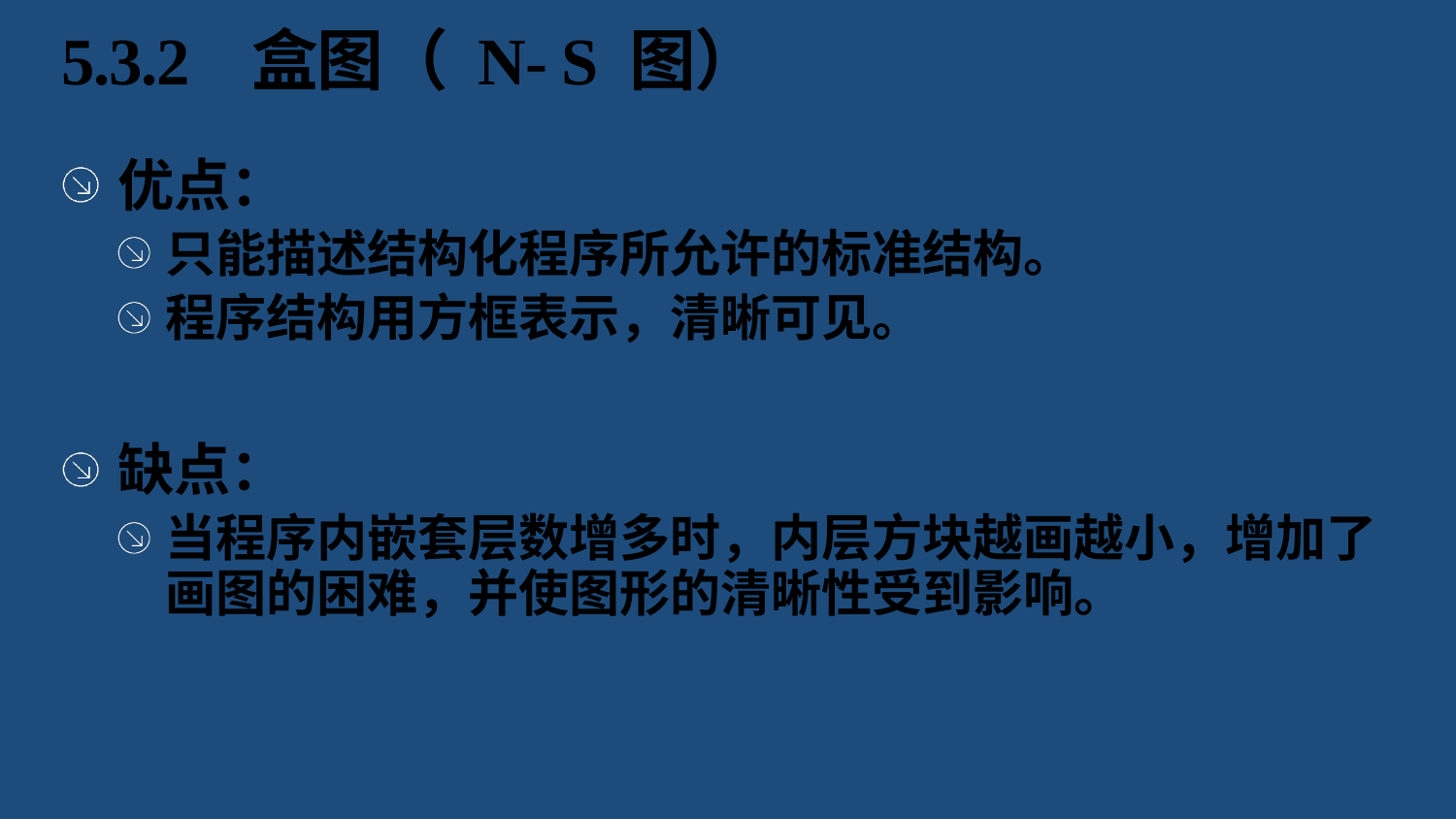

# 5.3.2   盒图（ N- S 图）
优点：
只能描述结构化程序所允许的标准结构。
程序结构用方框表示，清晰可见。

缺点：
当程序内嵌套层数增多时，内层方块越画越小，增加了画图的困难，并使图形的清晰性受到影响。